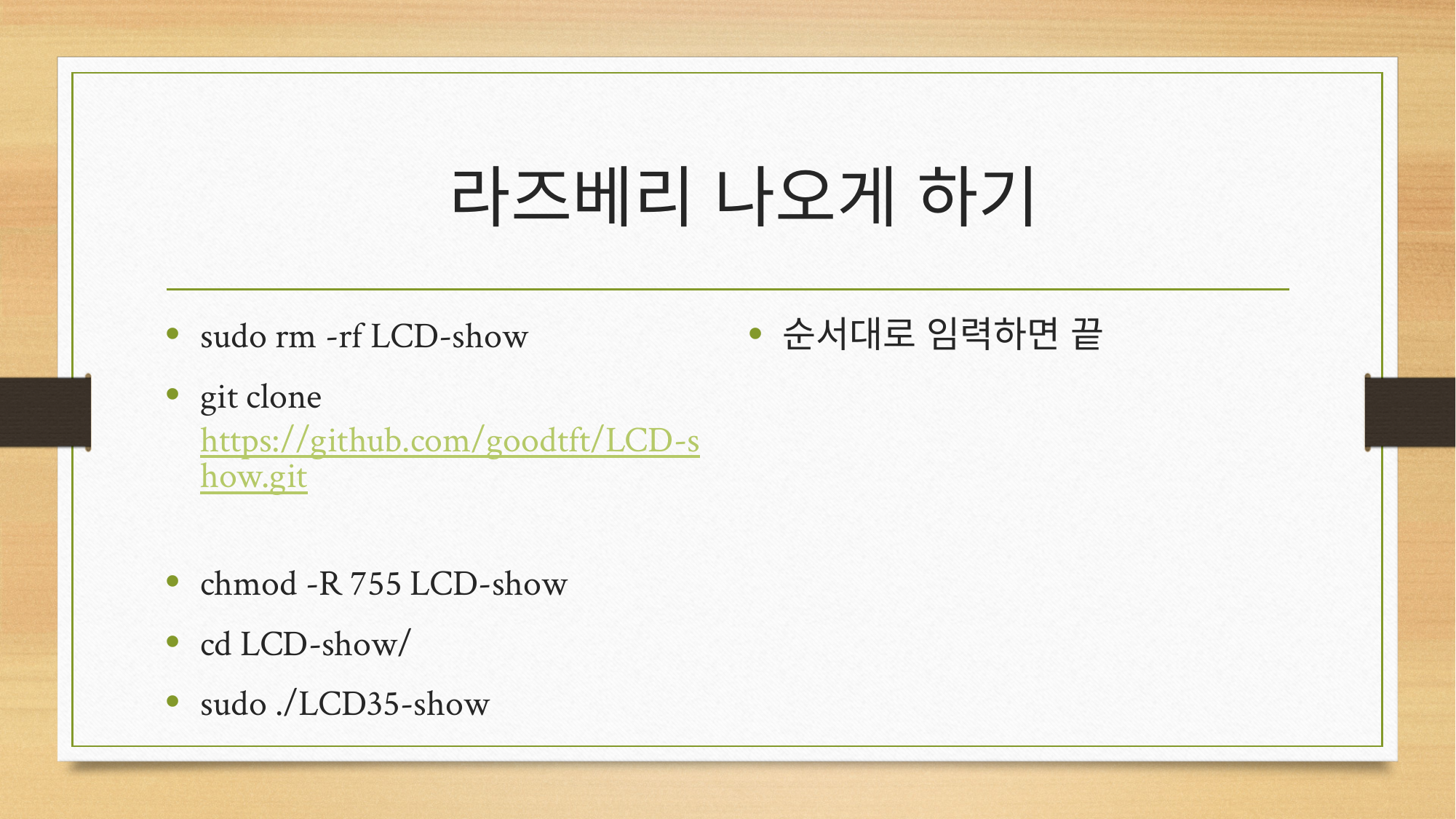

# 라즈베리 나오게 하기
sudo rm -rf LCD-show
git clone https://github.com/goodtft/LCD-show.git
chmod -R 755 LCD-show
cd LCD-show/
sudo ./LCD35-show
순서대로 임력하면 끝